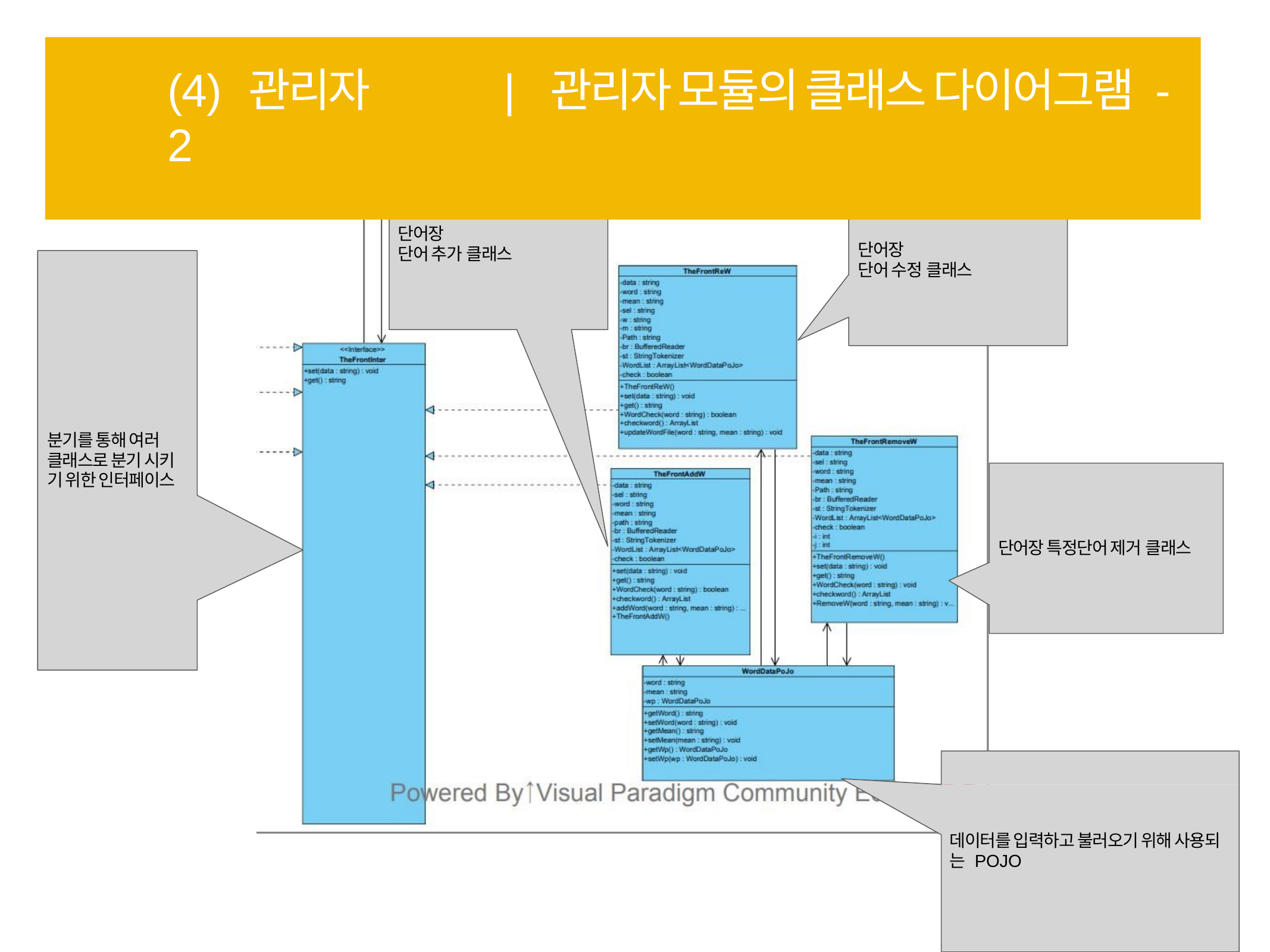

# (4) 관리자	| 관리자 모듈의 클래스 다이어그램 -2

단어장
단어 추가 클래스
단어장
단어 수정 클래스

분기를 통해 여러  클래스로 분기 시키  기 위한 인터페이스

단어장 특정단어 제거 클래스

데이터를 입력하고 불러오기 위해 사용되  는 POJO